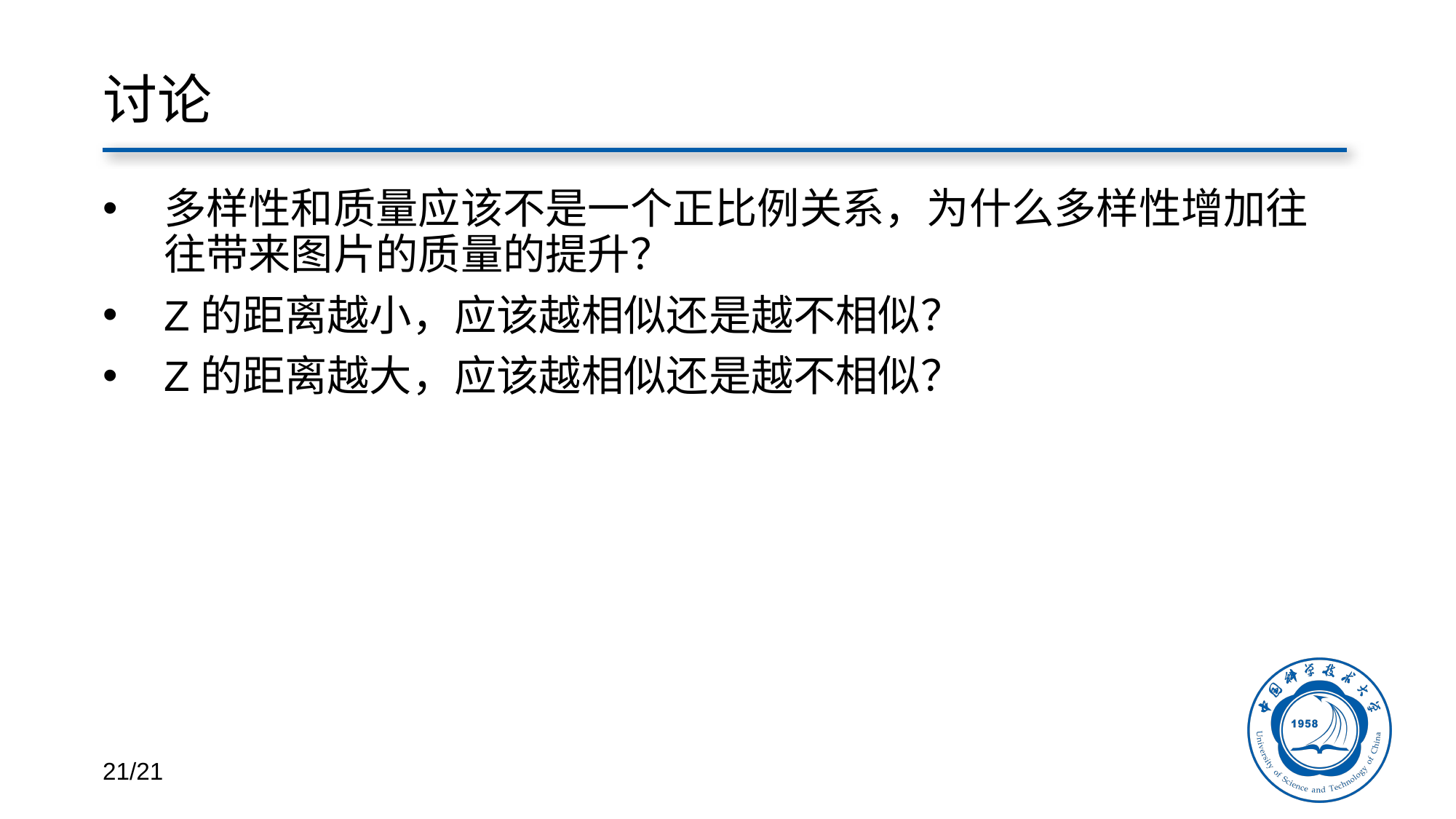

# 讨论
多样性和质量应该不是一个正比例关系，为什么多样性增加往往带来图片的质量的提升？
Z的距离越小，应该越相似还是越不相似？
Z的距离越大，应该越相似还是越不相似？

21/21